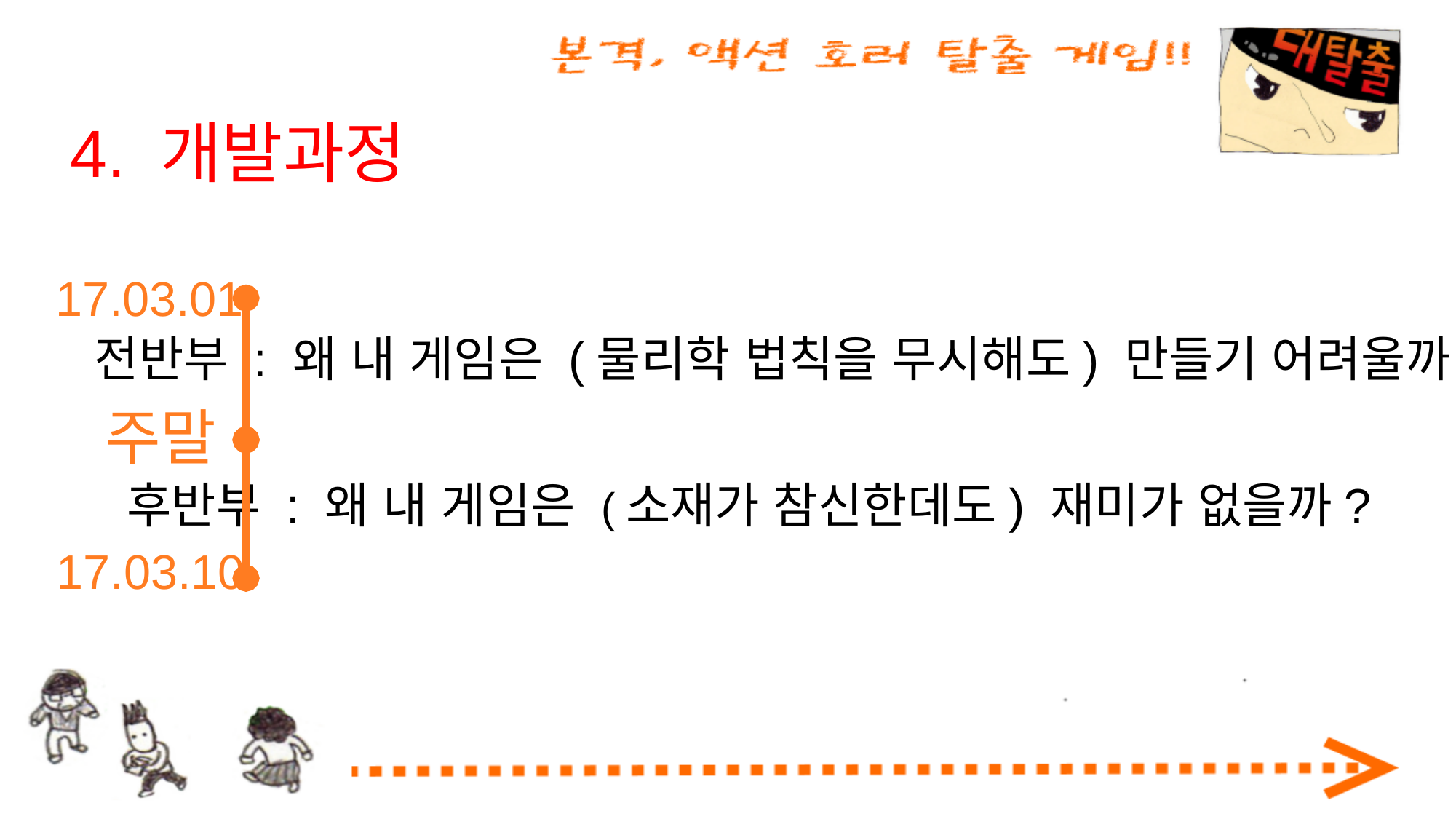

4. 개발과정
17.03.01
전반부 : 왜 내 게임은 (물리학 법칙을 무시해도) 만들기 어려울까?
주말
후반부 : 왜 내 게임은 (소재가 참신한데도) 재미가 없을까?
17.03.10